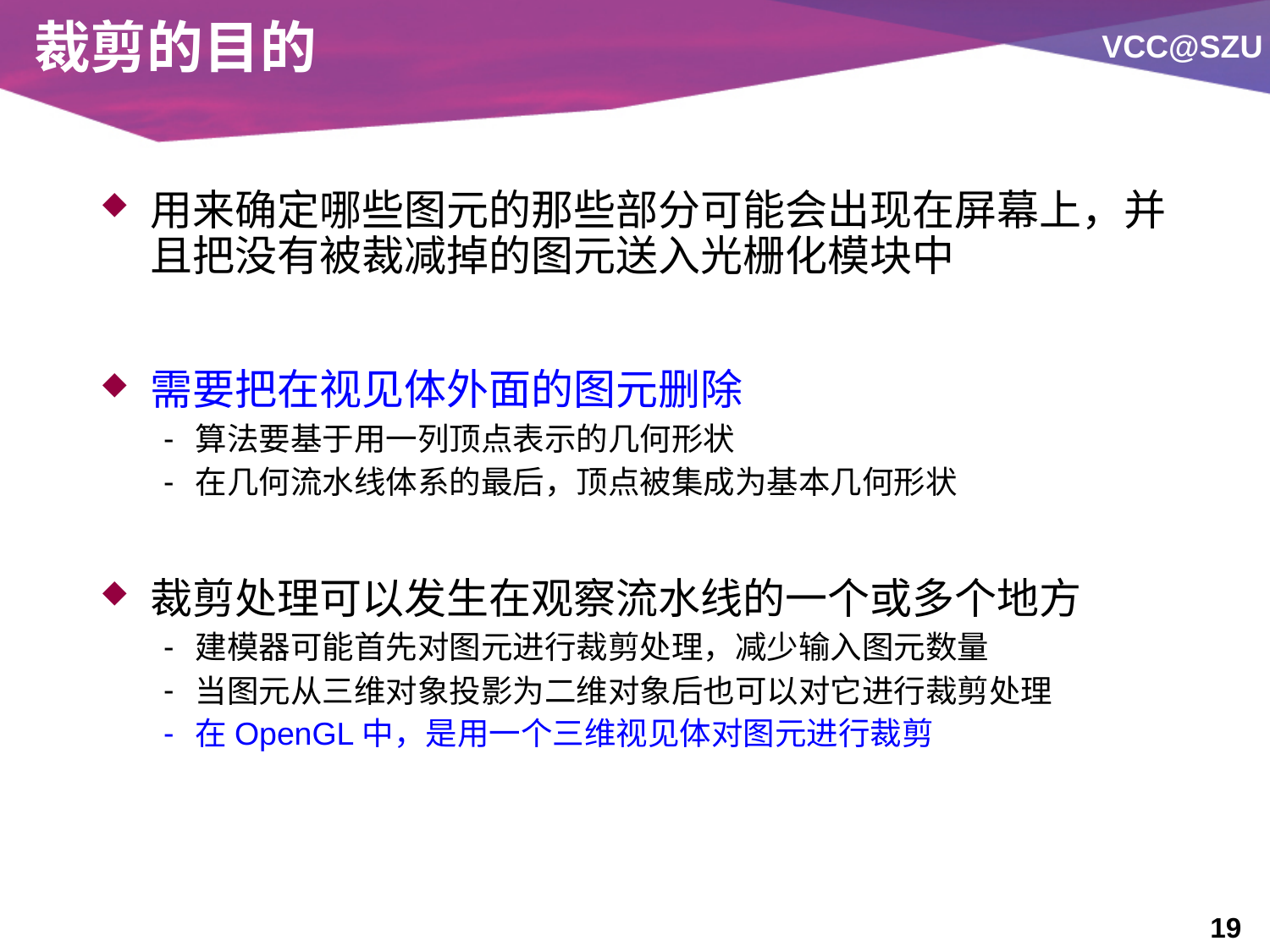

# 裁剪的目的
用来确定哪些图元的那些部分可能会出现在屏幕上，并且把没有被裁减掉的图元送入光栅化模块中

需要把在视见体外面的图元删除
算法要基于用一列顶点表示的几何形状
在几何流水线体系的最后，顶点被集成为基本几何形状

裁剪处理可以发生在观察流水线的一个或多个地方
建模器可能首先对图元进行裁剪处理，减少输入图元数量
当图元从三维对象投影为二维对象后也可以对它进行裁剪处理
在OpenGL中，是用一个三维视见体对图元进行裁剪

19